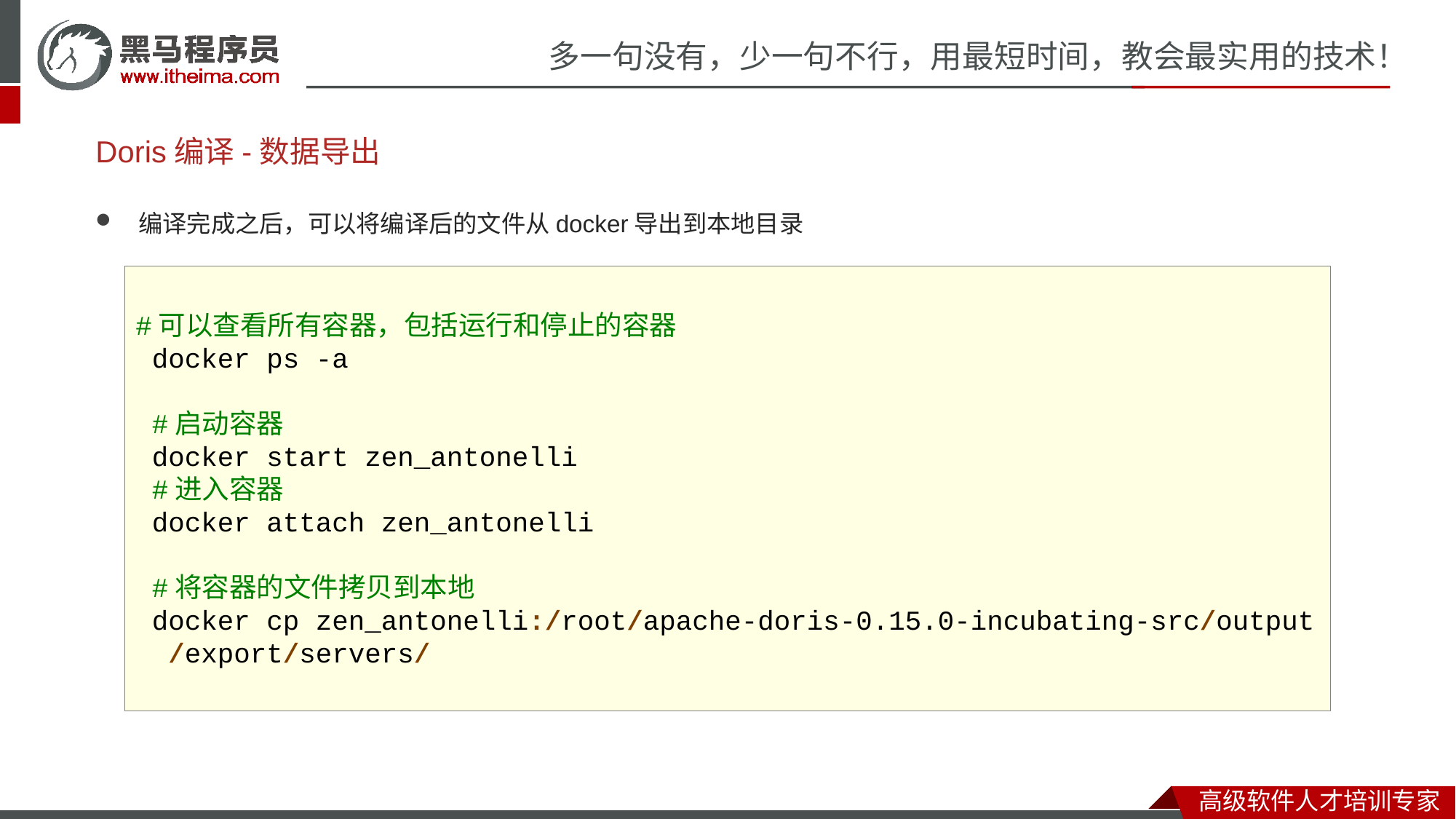

# Doris编译-数据导出
编译完成之后，可以将编译后的文件从docker导出到本地目录

#可以查看所有容器，包括运行和停止的容器
 docker ps -a

 #启动容器
 docker start zen_antonelli
 #进入容器
 docker attach zen_antonelli

 #将容器的文件拷贝到本地
 docker cp zen_antonelli:/root/apache-doris-0.15.0-incubating-src/output   /export/servers/